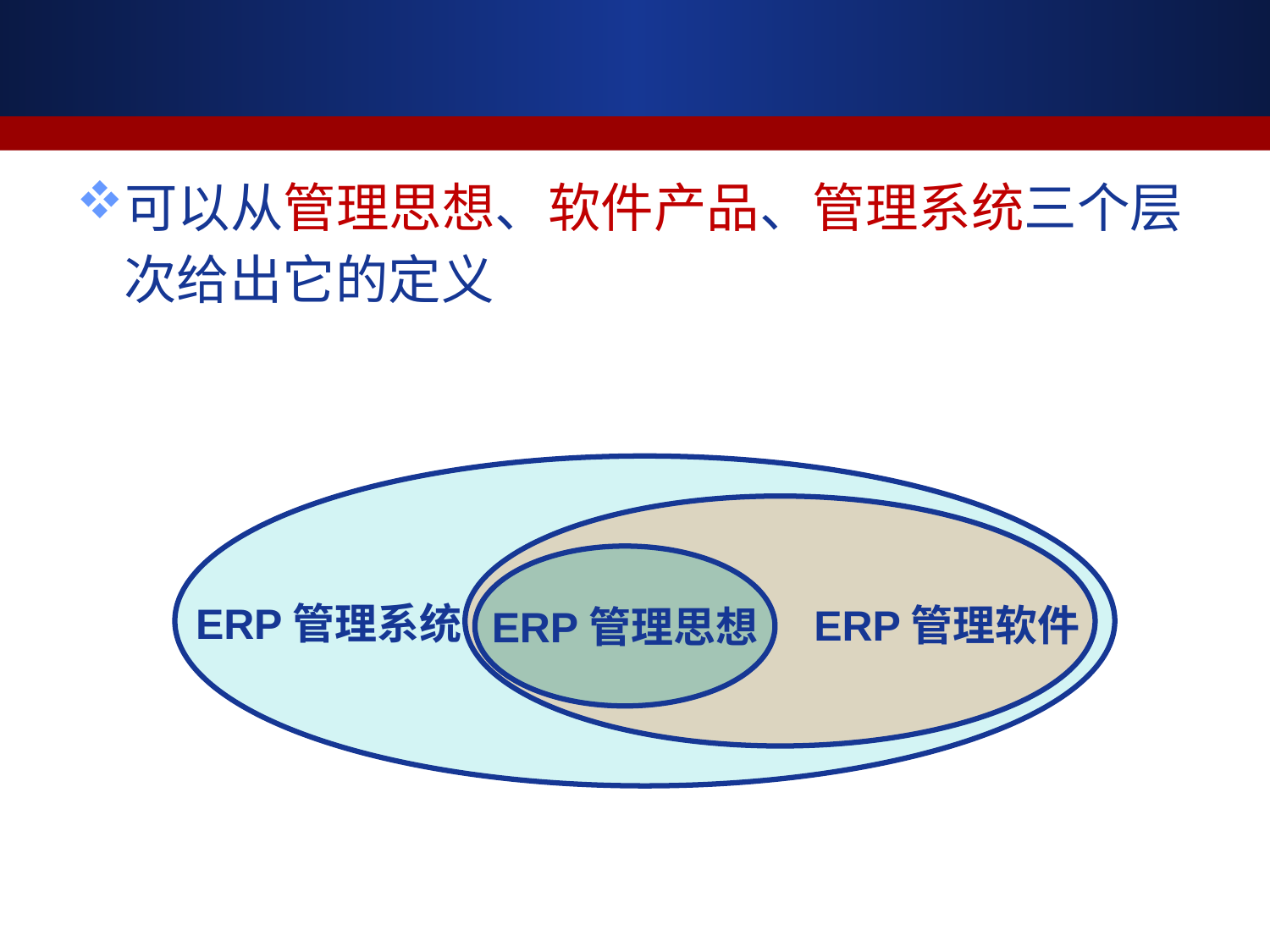

可以从管理思想、软件产品、管理系统三个层次给出它的定义

ERP管理系统

ERP管理思想
ERP管理软件